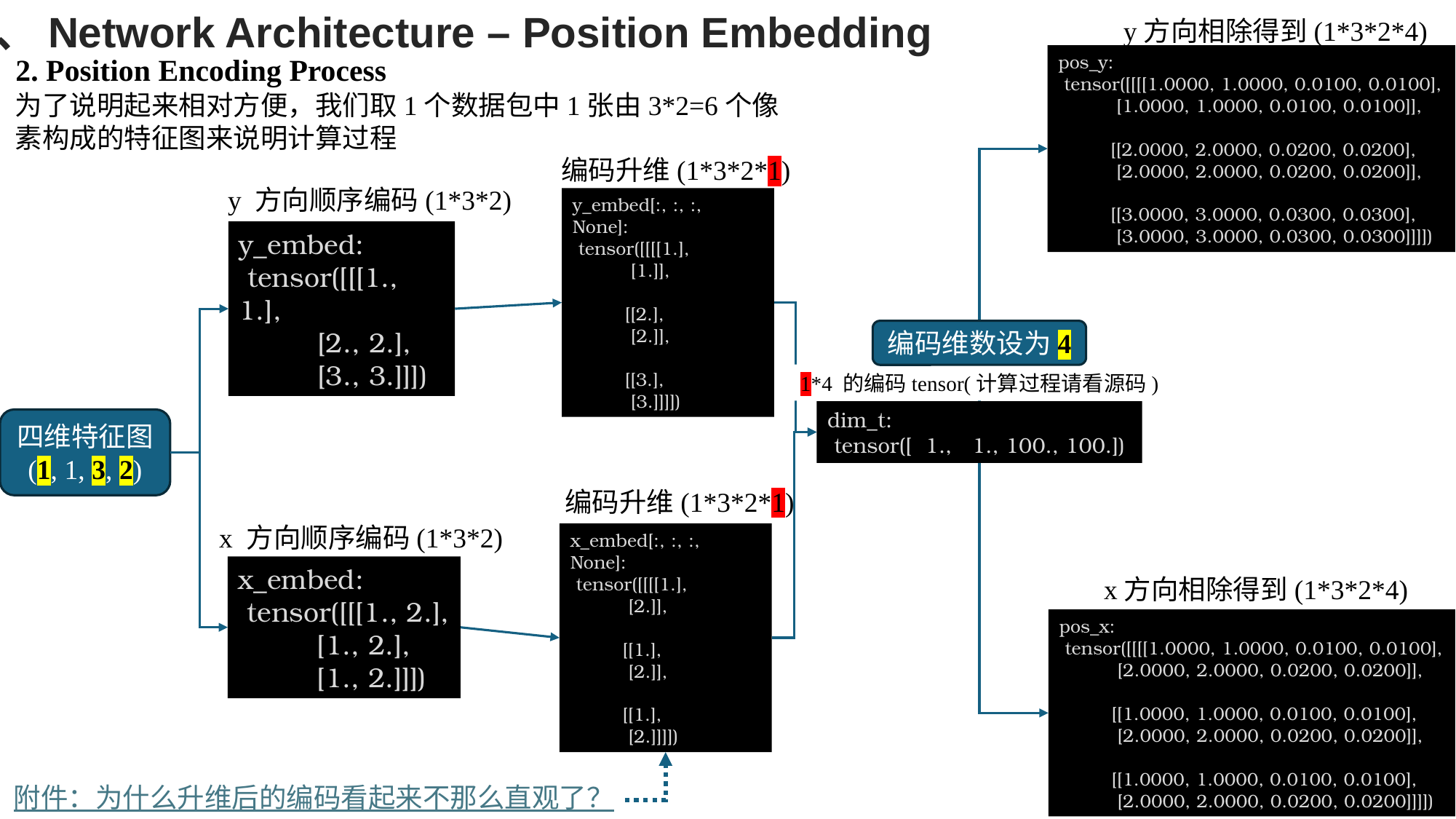

五、Network Architecture – Position Embedding
y方向相除得到(1*3*2*4)
pos_y:
 tensor([[[[1.0000, 1.0000, 0.0100, 0.0100],
          [1.0000, 1.0000, 0.0100, 0.0100]],

         [[2.0000, 2.0000, 0.0200, 0.0200],
          [2.0000, 2.0000, 0.0200, 0.0200]],

         [[3.0000, 3.0000, 0.0300, 0.0300],
          [3.0000, 3.0000, 0.0300, 0.0300]]]])
2. Position Encoding Process
为了说明起来相对方便，我们取1个数据包中1张由3*2=6个像素构成的特征图来说明计算过程
编码升维(1*3*2*1)
y 方向顺序编码(1*3*2)
y_embed[:, :, :, None]:
 tensor([[[[1.],
          [1.]],

         [[2.],
          [2.]],

         [[3.],
          [3.]]]])
y_embed:
 tensor([[[1., 1.],
         [2., 2.],
         [3., 3.]]])
编码维数设为4
1*4 的编码tensor(计算过程请看源码)
dim_t:
 tensor([  1.,   1., 100., 100.])
四维特征图
(1, 1, 3, 2)
编码升维(1*3*2*1)
x 方向顺序编码(1*3*2)
x_embed[:, :, :, None]:
 tensor([[[[1.],
          [2.]],

         [[1.],
          [2.]],

         [[1.],
          [2.]]]])
x_embed:
 tensor([[[1., 2.],
         [1., 2.],
         [1., 2.]]])
x方向相除得到(1*3*2*4)
pos_x:
 tensor([[[[1.0000, 1.0000, 0.0100, 0.0100],
          [2.0000, 2.0000, 0.0200, 0.0200]],

         [[1.0000, 1.0000, 0.0100, 0.0100],
          [2.0000, 2.0000, 0.0200, 0.0200]],

         [[1.0000, 1.0000, 0.0100, 0.0100],
          [2.0000, 2.0000, 0.0200, 0.0200]]]])
附件：为什么升维后的编码看起来不那么直观了？